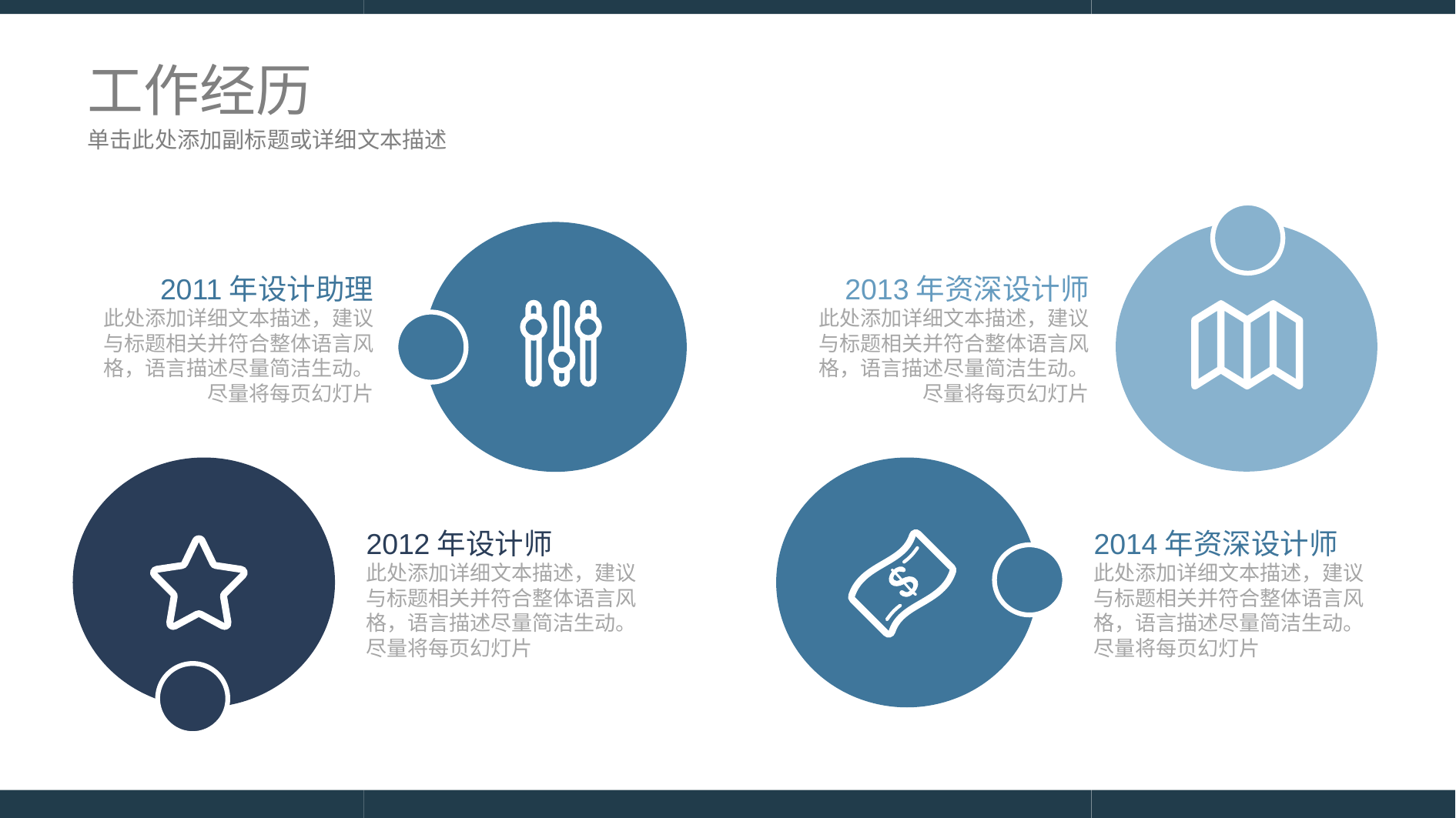

工作经历
单击此处添加副标题或详细文本描述

2011年设计助理
此处添加详细文本描述，建议与标题相关并符合整体语言风格，语言描述尽量简洁生动。尽量将每页幻灯片
2013年资深设计师
此处添加详细文本描述，建议与标题相关并符合整体语言风格，语言描述尽量简洁生动。尽量将每页幻灯片

2012年设计师
此处添加详细文本描述，建议与标题相关并符合整体语言风格，语言描述尽量简洁生动。尽量将每页幻灯片
2014年资深设计师
此处添加详细文本描述，建议与标题相关并符合整体语言风格，语言描述尽量简洁生动。尽量将每页幻灯片